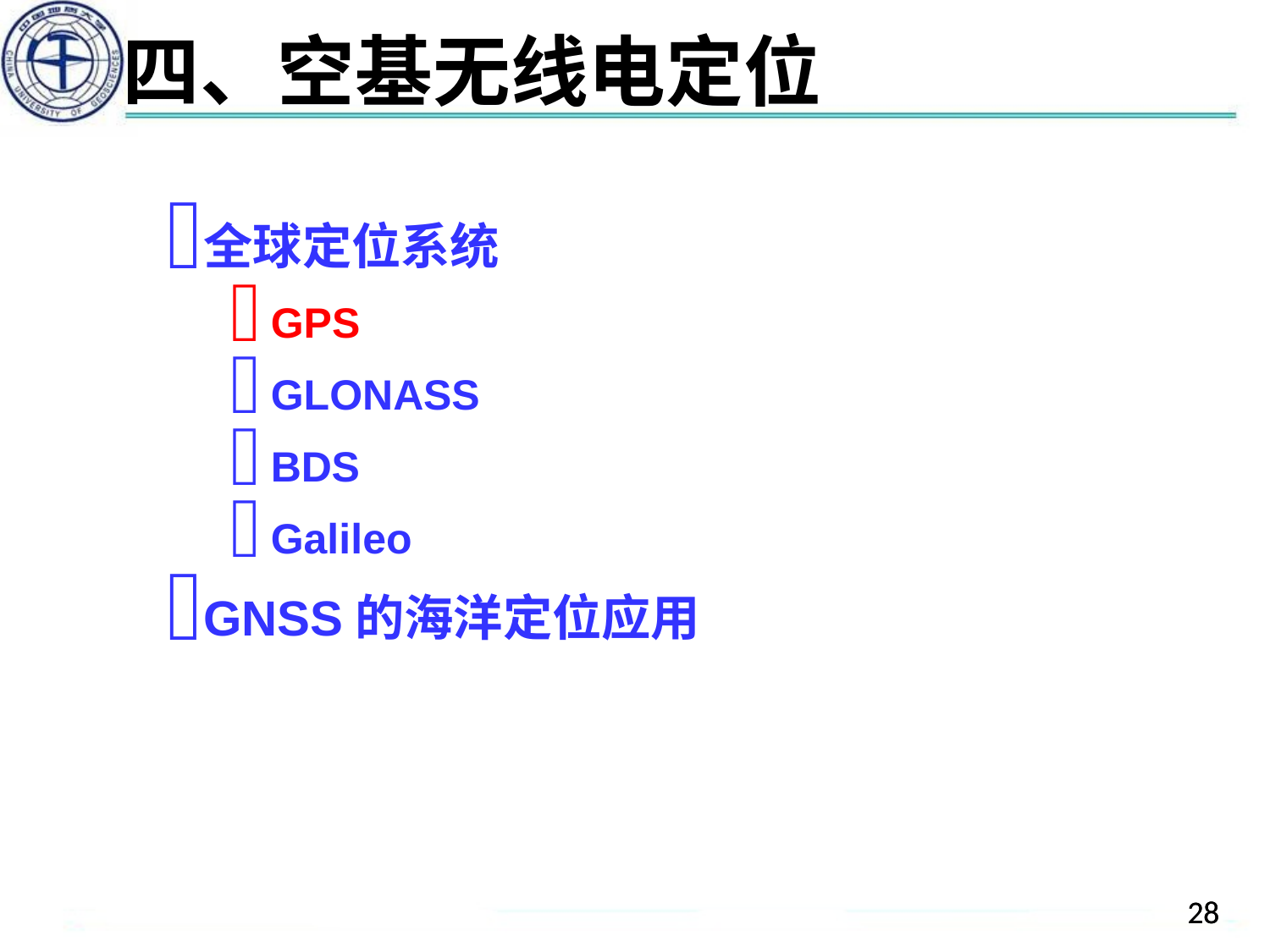

# 四、空基无线电定位
全球定位系统
GPS
GLONASS
BDS
Galileo
GNSS的海洋定位应用
28